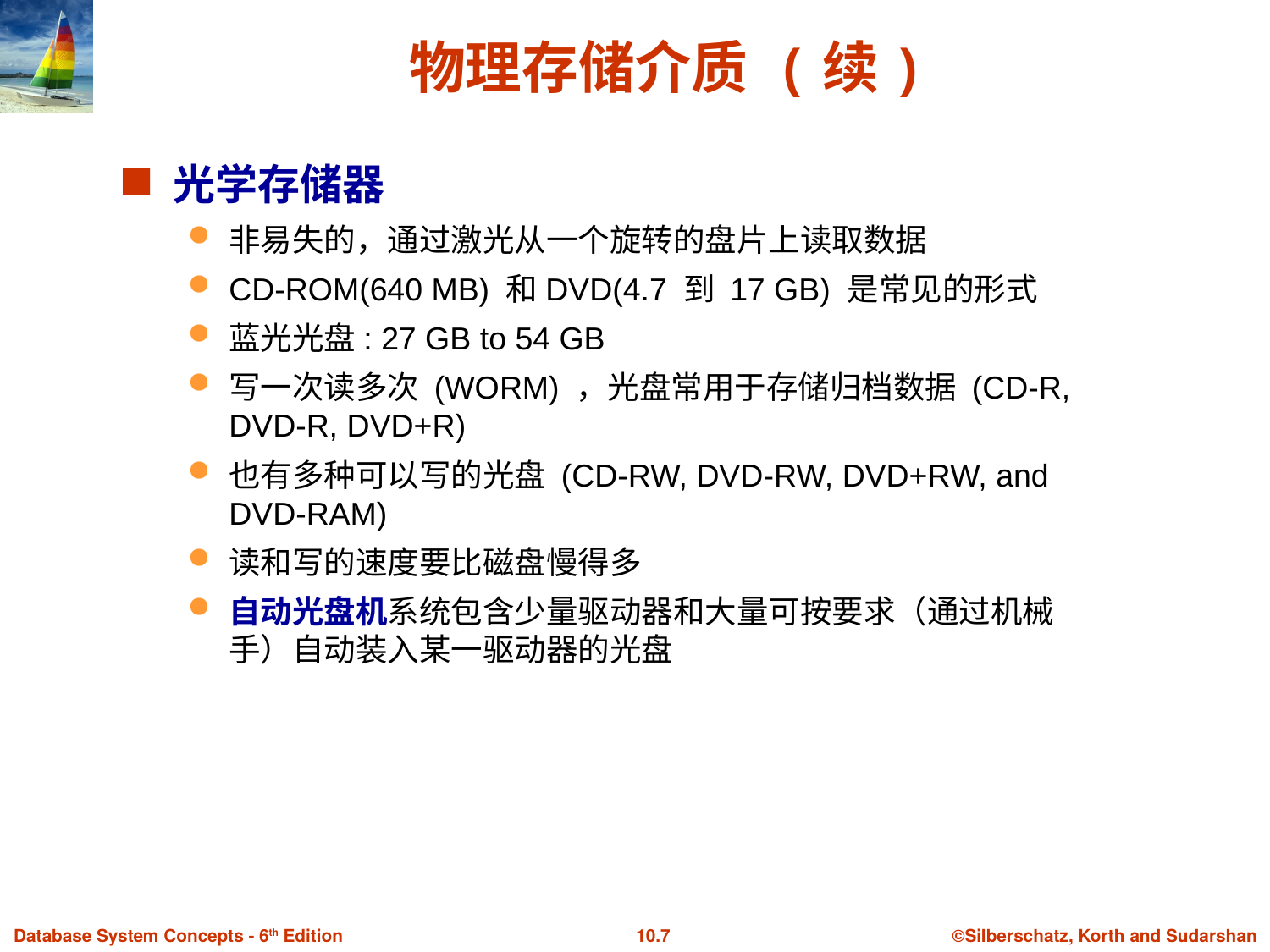

# 物理存储介质 (续)
光学存储器
非易失的，通过激光从一个旋转的盘片上读取数据
CD-ROM(640 MB) 和DVD(4.7 到 17 GB) 是常见的形式
蓝光光盘: 27 GB to 54 GB
写一次读多次 (WORM) ，光盘常用于存储归档数据 (CD-R, DVD-R, DVD+R)
也有多种可以写的光盘 (CD-RW, DVD-RW, DVD+RW, and DVD-RAM)
读和写的速度要比磁盘慢得多
自动光盘机系统包含少量驱动器和大量可按要求（通过机械手）自动装入某一驱动器的光盘